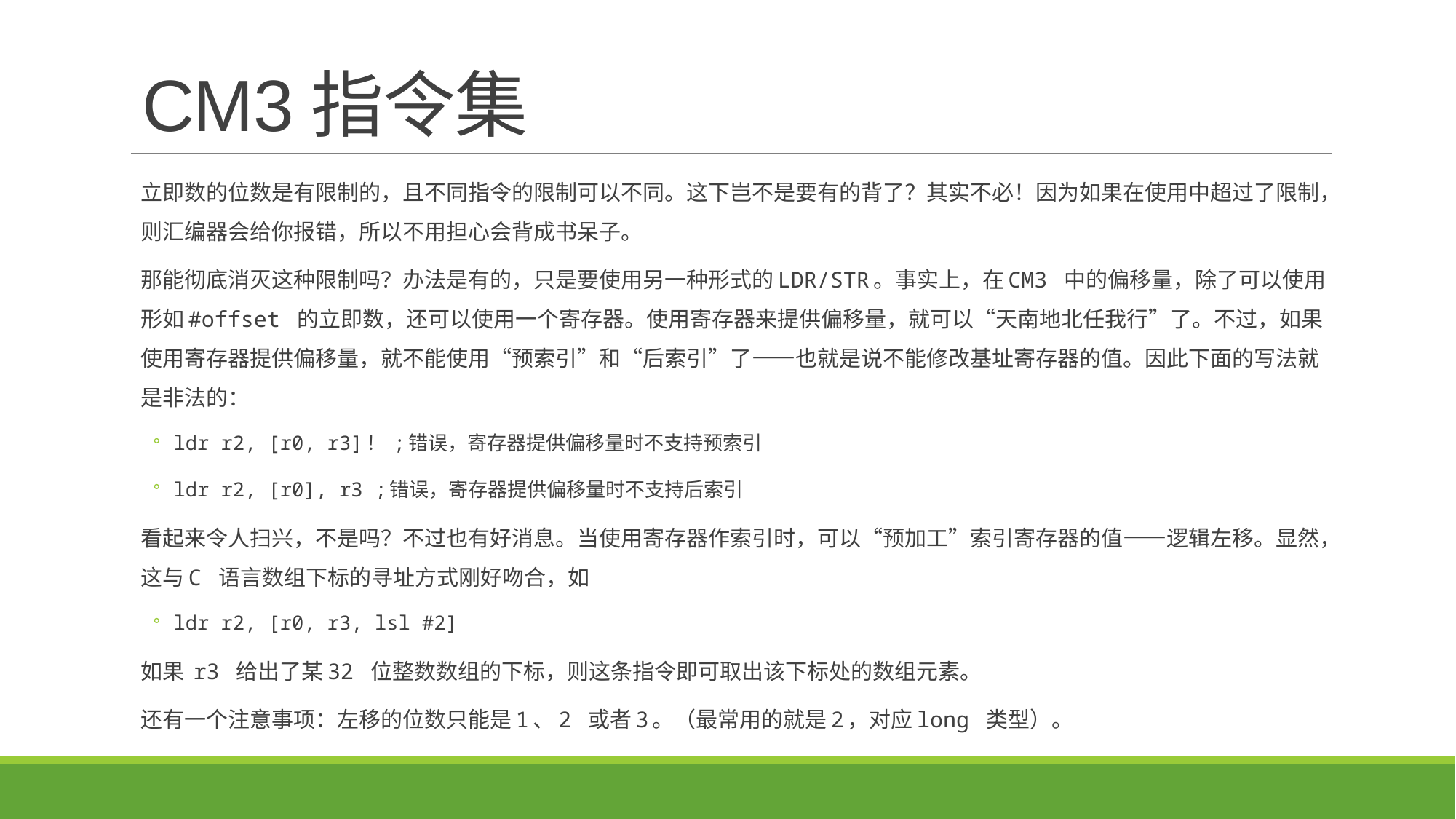

# CM3指令集
立即数的位数是有限制的，且不同指令的限制可以不同。这下岂不是要有的背了？其实不必！因为如果在使用中超过了限制，则汇编器会给你报错，所以不用担心会背成书呆子。
那能彻底消灭这种限制吗？办法是有的，只是要使用另一种形式的LDR/STR。事实上，在CM3 中的偏移量，除了可以使用形如#offset 的立即数，还可以使用一个寄存器。使用寄存器来提供偏移量，就可以“天南地北任我行”了。不过，如果使用寄存器提供偏移量，就不能使用“预索引”和“后索引”了——也就是说不能修改基址寄存器的值。因此下面的写法就是非法的：
ldr r2, [r0, r3]！ ;错误，寄存器提供偏移量时不支持预索引
ldr r2, [r0], r3 ;错误，寄存器提供偏移量时不支持后索引
看起来令人扫兴，不是吗？不过也有好消息。当使用寄存器作索引时，可以“预加工”索引寄存器的值——逻辑左移。显然，这与C 语言数组下标的寻址方式刚好吻合，如
ldr r2, [r0, r3, lsl #2]
如果 r3 给出了某32 位整数数组的下标，则这条指令即可取出该下标处的数组元素。
还有一个注意事项：左移的位数只能是1、2 或者3。（最常用的就是2，对应long 类型）。